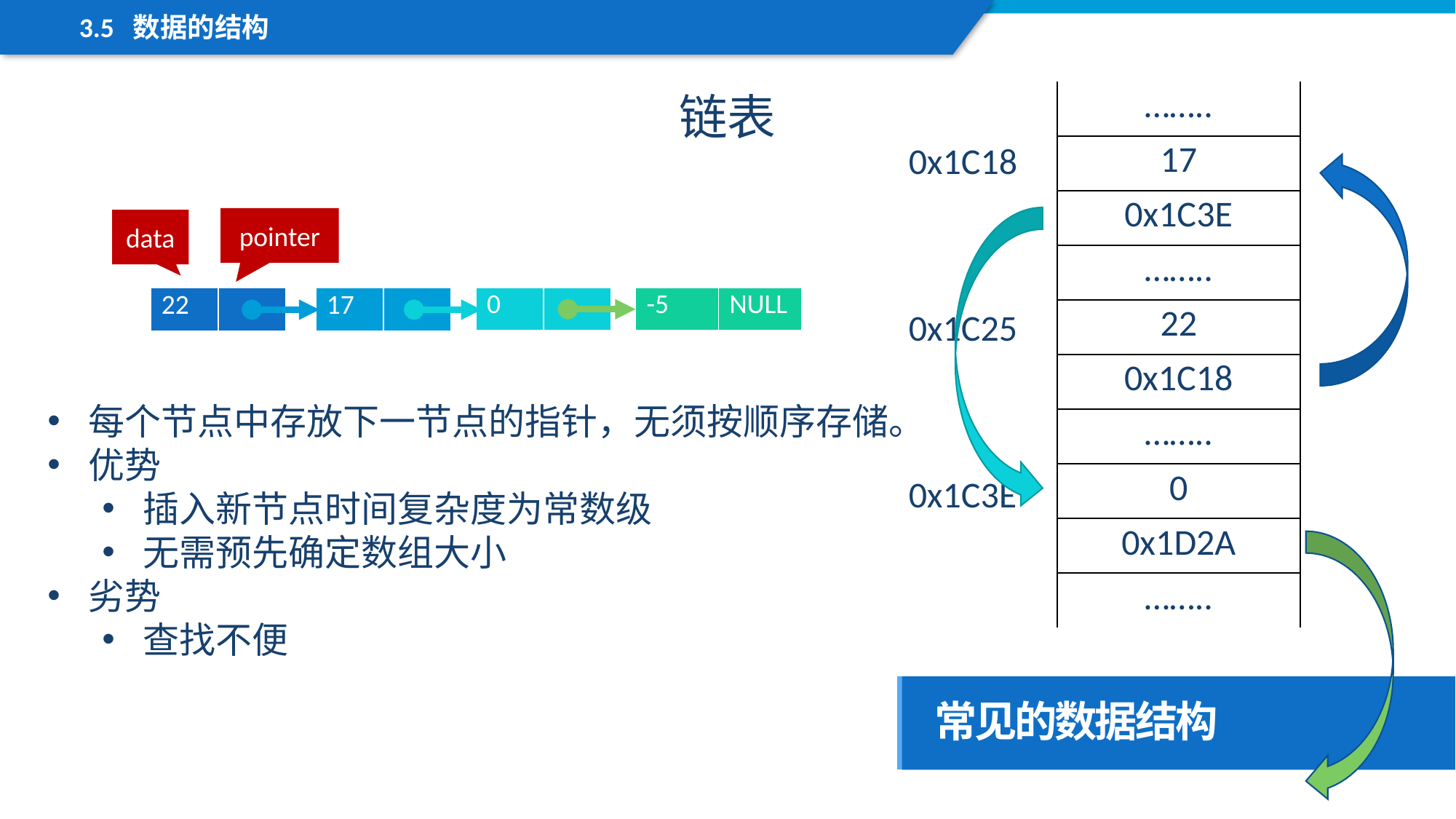

3.5  数据的结构
链表
| …….. |
| --- |
| 17 |
| 0x1C3E |
| …….. |
| 22 |
| 0x1C18 |
| …….. |
| 0 |
| 0x1D2A |
| …….. |
0x1C18

pointer
data

| 0 |  |
| --- | --- |
| -5 | NULL |
| --- | --- |
| 22 |  |
| --- | --- |
| 17 |  |
| --- | --- |
0x1C25
每个节点中存放下一节点的指针，无须按顺序存储。
优势
插入新节点时间复杂度为常数级
无需预先确定数组大小
劣势
查找不便
0x1C3E

常见的数据结构